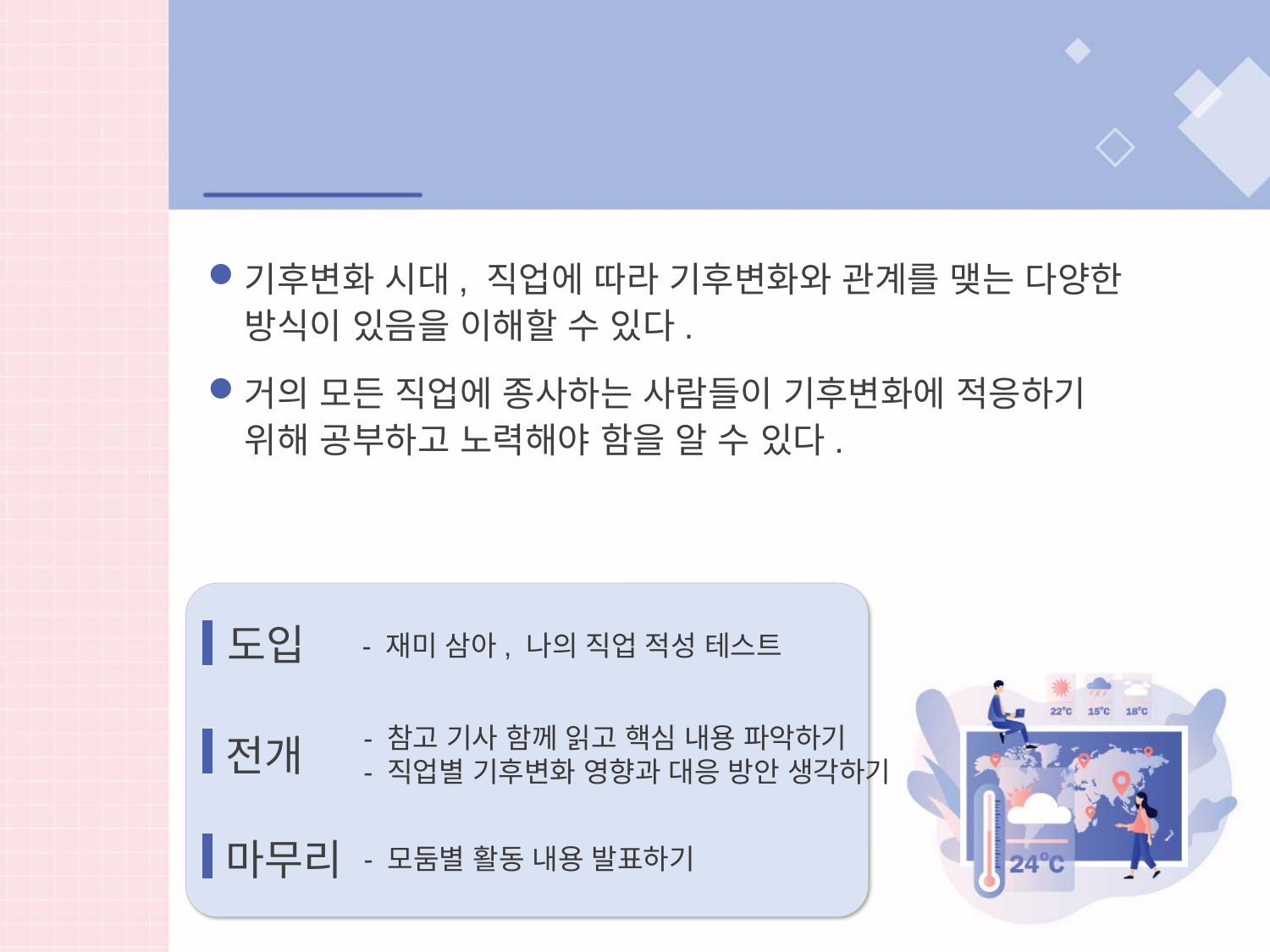

학습목표
기후변화 시대, 직업에 따라 기후변화와 관계를 맺는 다양한 방식이 있음을 이해할 수 있다.
거의 모든 직업에 종사하는 사람들이 기후변화에 적응하기 위해 공부하고 노력해야 함을 알 수 있다.

도입
- 재미 삼아, 나의 직업 적성 테스트
- 참고 기사 함께 읽고 핵심 내용 파악하기
- 직업별 기후변화 영향과 대응 방안 생각하기
전개
마무리
- 모둠별 활동 내용 발표하기